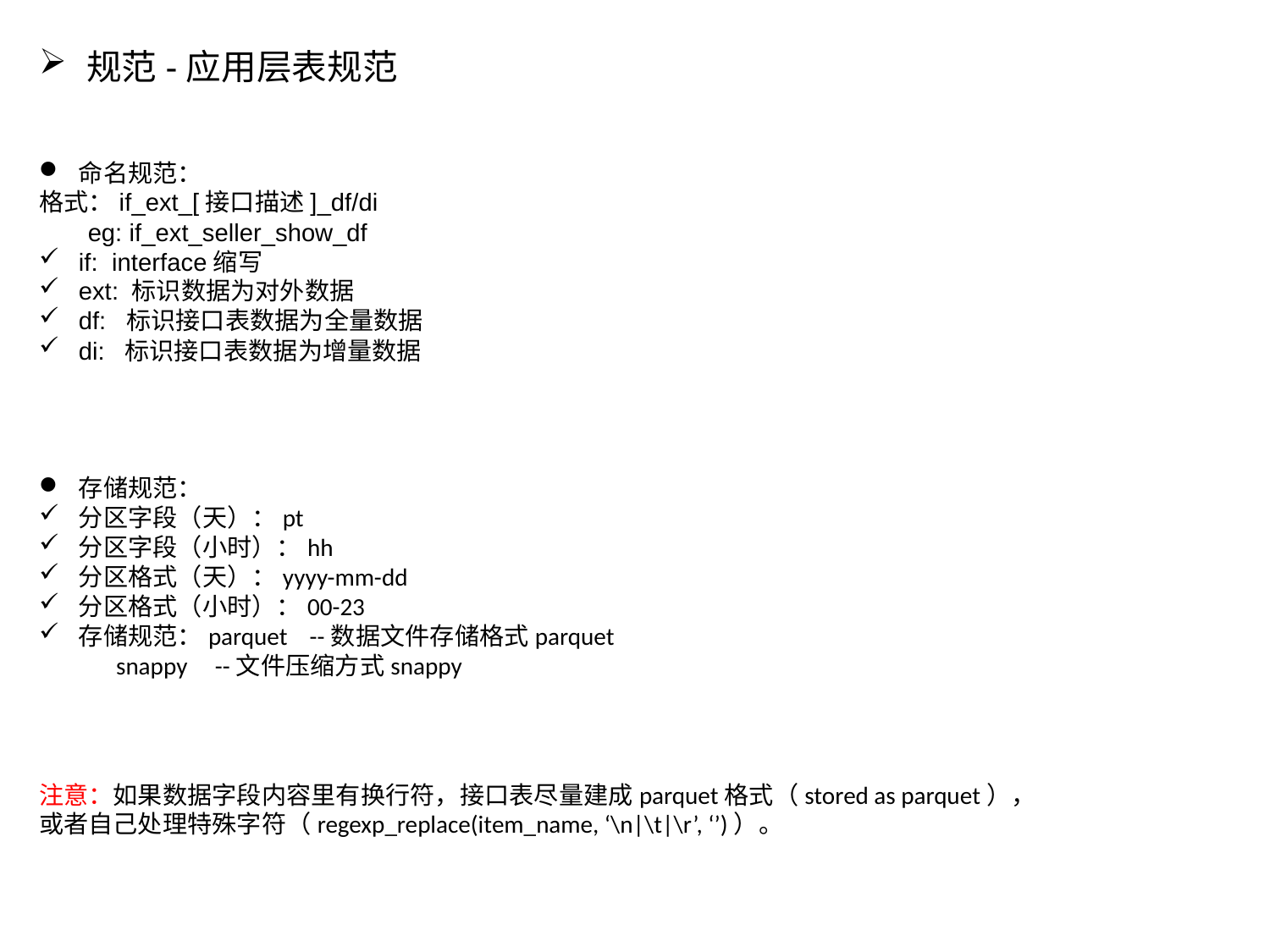

规范-应用层表规范
命名规范：
格式：if_ext_[接口描述]_df/di
       eg: if_ext_seller_show_df
if:  interface缩写
ext: 标识数据为对外数据
df:  标识接口表数据为全量数据
di:  标识接口表数据为增量数据
存储规范：
分区字段（天）：pt
分区字段（小时）：hh
分区格式（天）：yyyy-mm-dd
分区格式（小时）：00-23
存储规范：parquet    --数据文件存储格式parquet
              snappy     --文件压缩方式snappy
注意：如果数据字段内容里有换行符，接口表尽量建成parquet格式（stored as parquet），或者自己处理特殊字符（regexp_replace(item_name, ‘\n|\t|\r’, ‘’)）。